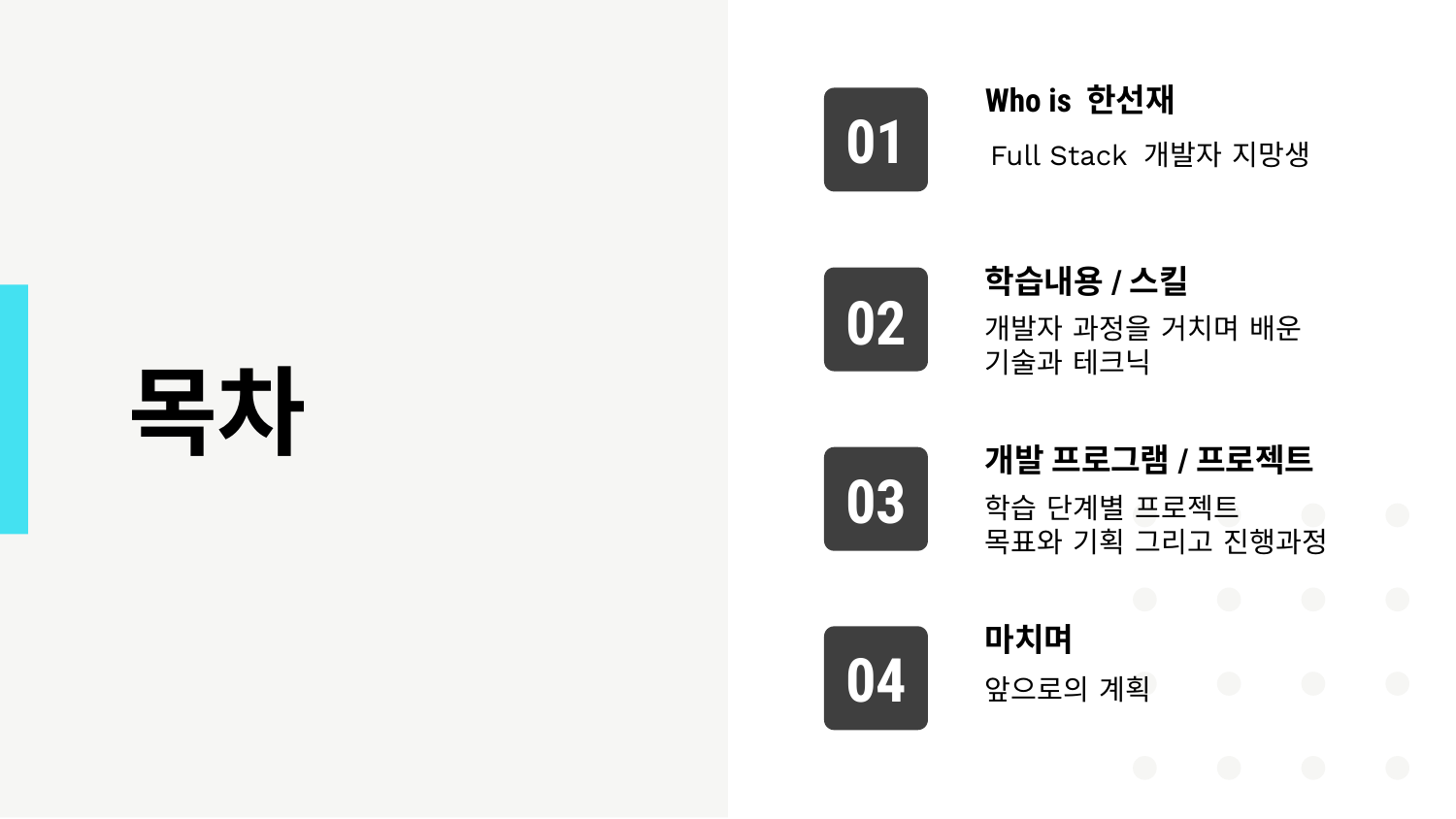

Who is 한선재

01
Full Stack 개발자 지망생
학습내용/스킬

# 목차

02
개발자 과정을 거치며 배운 기술과 테크닉
개발 프로그램/프로젝트

03
학습 단계별 프로젝트
목표와 기획 그리고 진행과정
마치며

04
앞으로의 계획